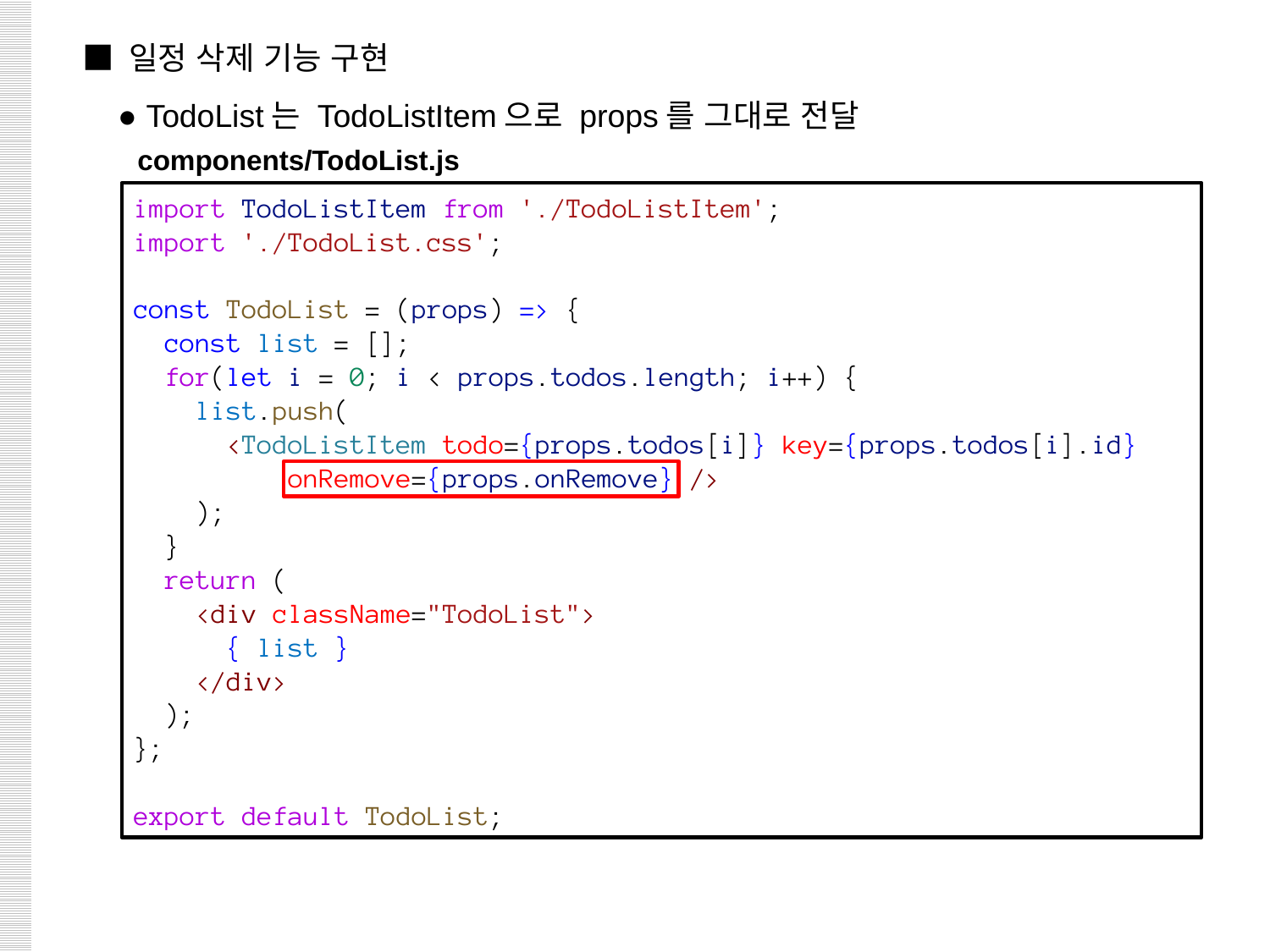

■ 일정 삭제 기능 구현
    ● TodoList는 TodoListItem으로 props를 그대로 전달
components/TodoList.js
import TodoListItem from './TodoListItem';
import './TodoList.css';
const TodoList = (props) => {
  const list = [];
  for(let i = 0; i < props.todos.length; i++) {
    list.push(
      <TodoListItem todo={props.todos[i]} key={props.todos[i].id}
          onRemove={props.onRemove} />
    );
  }
  return (
    <div className="TodoList">
      { list }
    </div>
  );
};
export default TodoList;